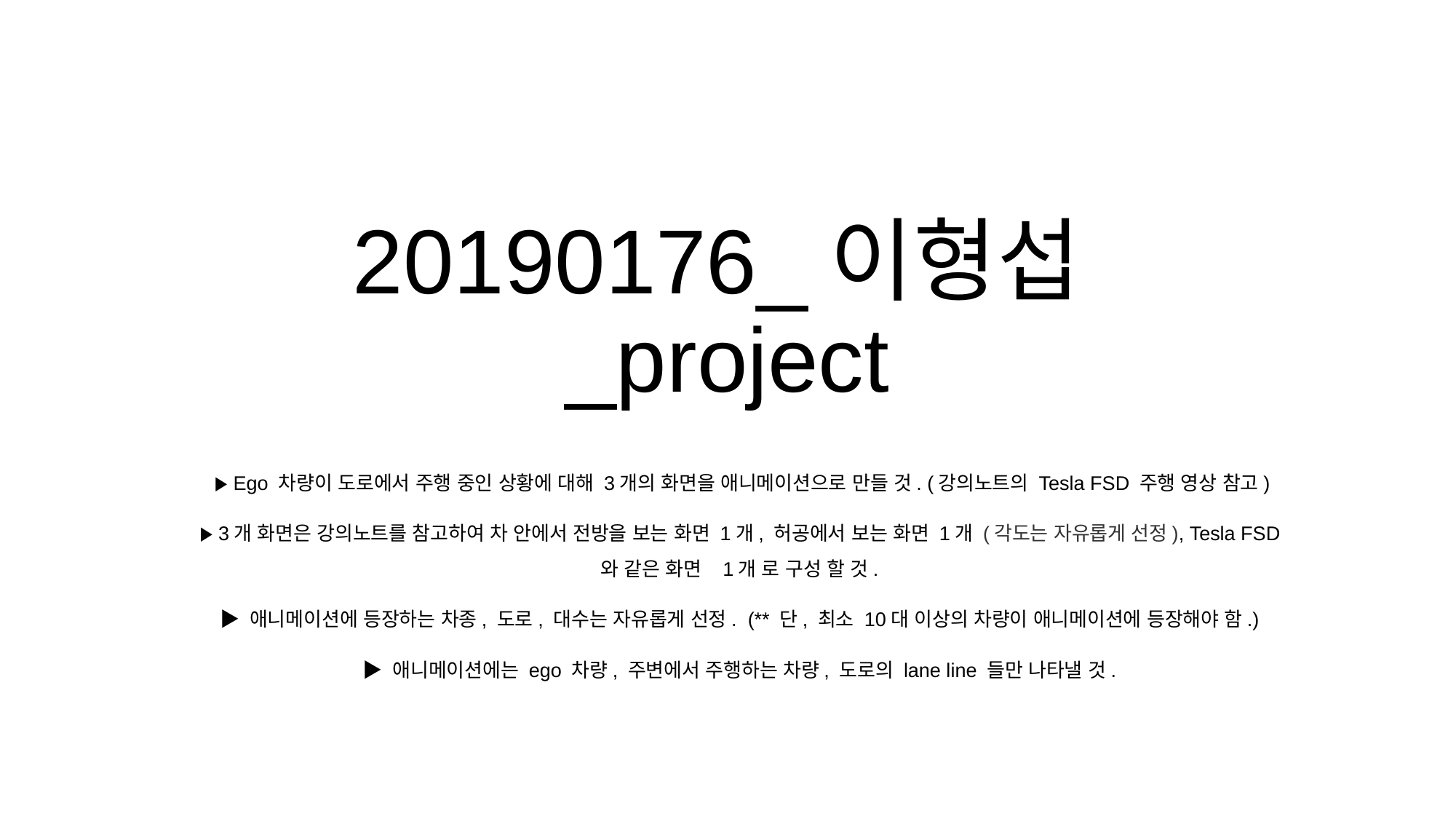

# 20190176_이형섭_project
▶ Ego 차량이 도로에서 주행 중인 상황에 대해 3개의 화면을 애니메이션으로 만들 것. (강의노트의 Tesla FSD 주행 영상 참고)
▶ 3개 화면은 강의노트를 참고하여 차 안에서 전방을 보는 화면 1개, 허공에서 보는 화면 1개 (각도는 자유롭게 선정), Tesla FSD와 같은 화면   1개 로 구성 할 것.
▶ 애니메이션에 등장하는 차종, 도로, 대수는 자유롭게 선정.  (** 단, 최소 10대 이상의 차량이 애니메이션에 등장해야 함.)
▶ 애니메이션에는 ego 차량, 주변에서 주행하는 차량, 도로의 lane line 들만 나타낼 것.